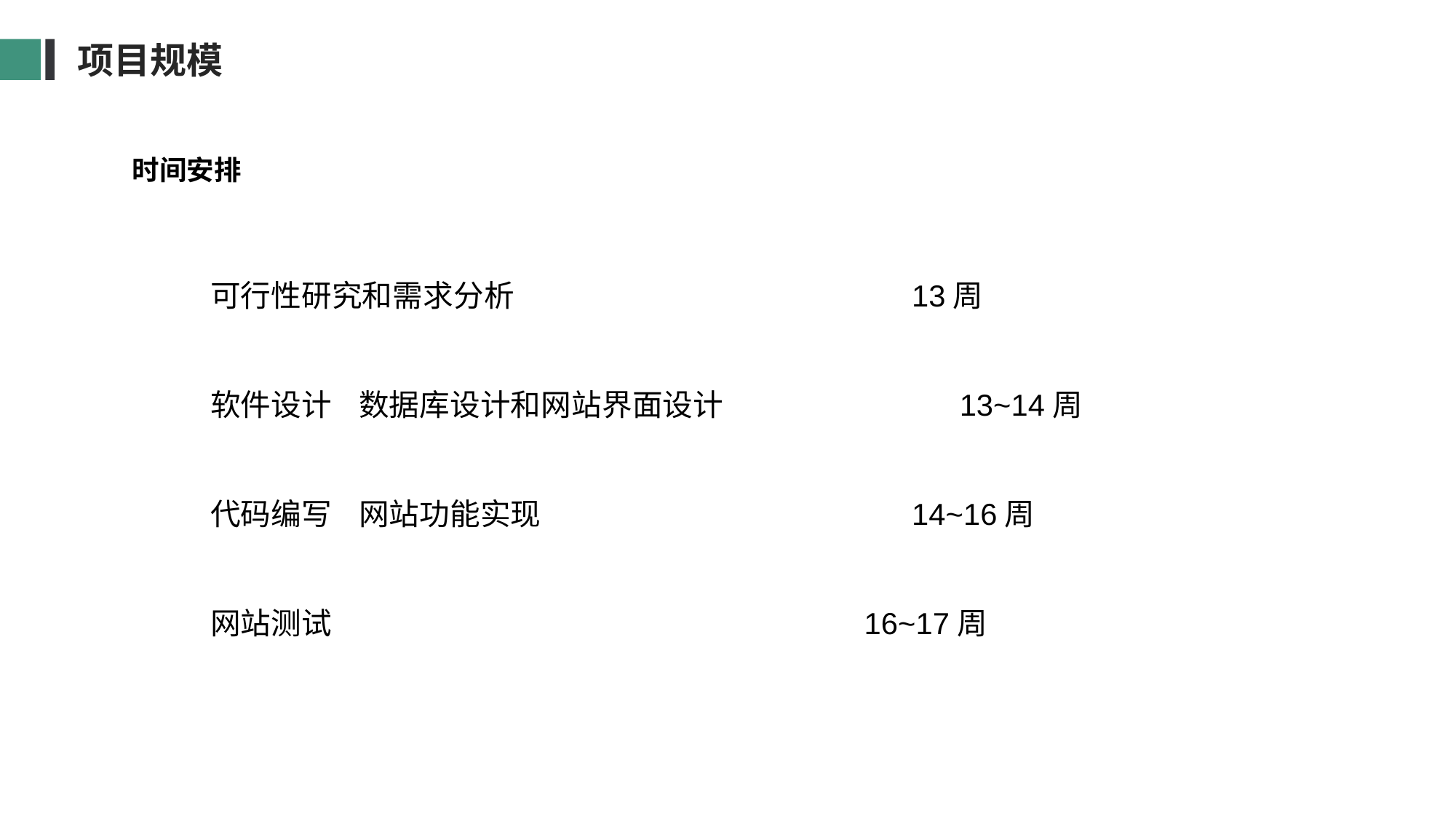

项目规模

时间安排
可行性研究和需求分析                                                          13周

软件设计    数据库设计和网站界面设计                                  13~14周

代码编写    网站功能实现                                                      14~16周

网站测试                                                                              16~17周